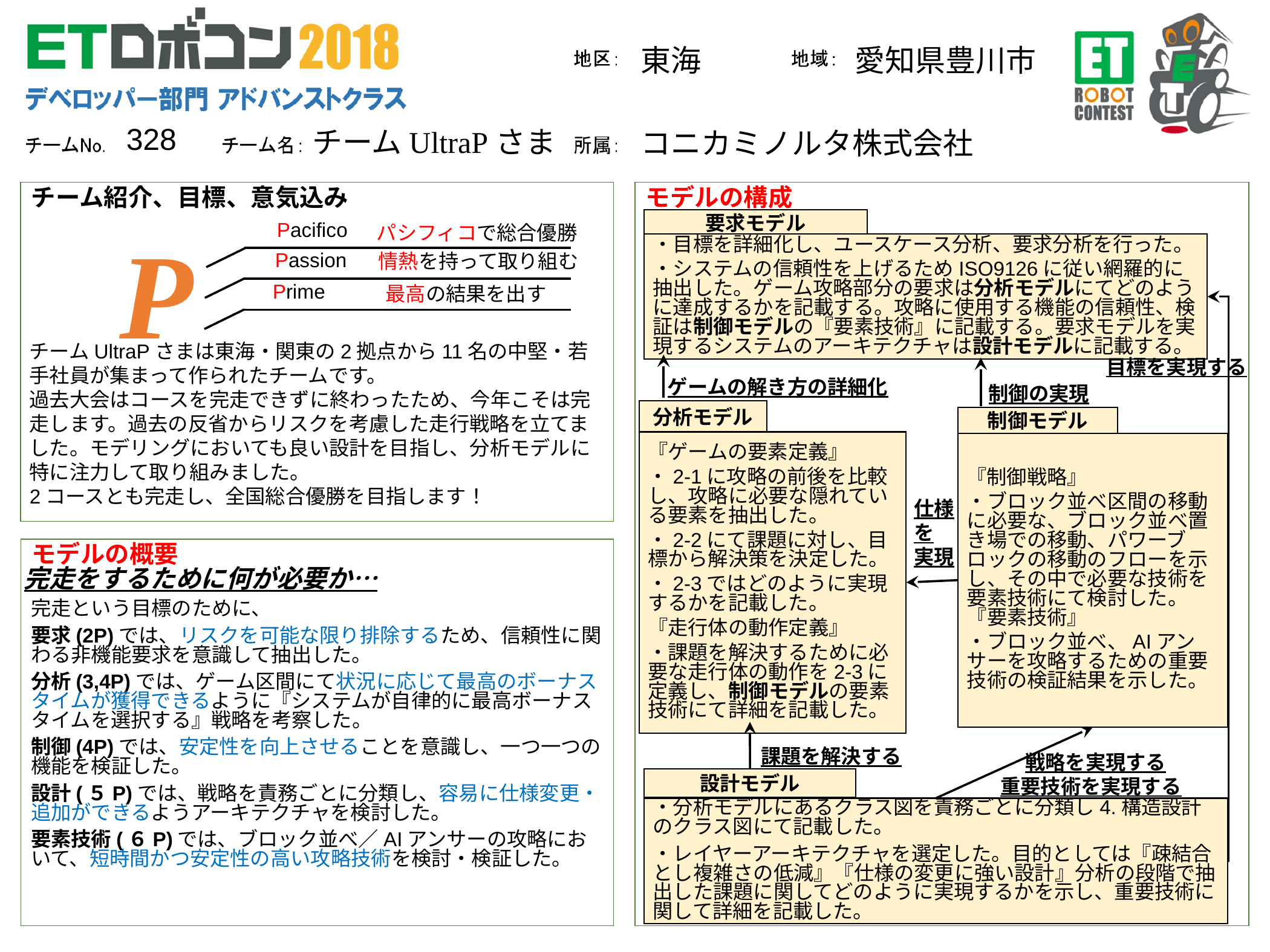

東海
愛知県豊川市
328
コニカミノルタ株式会社
チームUltraPさま
チーム紹介、目標、意気込み
モデルの構成

要求モデル
・目標を詳細化し、ユースケース分析、要求分析を行った。
・システムの信頼性を上げるためISO9126に従い網羅的に抽出した。ゲーム攻略部分の要求は分析モデルにてどのように達成するかを記載する。攻略に使用する機能の信頼性、検証は制御モデルの『要素技術』に記載する。要求モデルを実現するシステムのアーキテクチャは設計モデルに記載する。
Pacifico
P
パシフィコで総合優勝
Passion
情熱を持って取り組む
Prime
最高の結果を出す
チームUltraPさまは東海・関東の2拠点から11名の中堅・若手社員が集まって作られたチームです。
過去大会はコースを完走できずに終わったため、今年こそは完走します。過去の反省からリスクを考慮した走行戦略を立てました。モデリングにおいても良い設計を目指し、分析モデルに特に注力して取り組みました。
2コースとも完走し、全国総合優勝を目指します！

目標を実現する
ゲームの解き方の詳細化
制御の実現
分析モデル
『ゲームの要素定義』
・2-1に攻略の前後を比較し、攻略に必要な隠れている要素を抽出した。
・2-2にて課題に対し、目標から解決策を決定した。
・2-3ではどのように実現するかを記載した。
『走行体の動作定義』
・課題を解決するために必要な走行体の動作を2-3に定義し、制御モデルの要素技術にて詳細を記載した。
制御モデル
『制御戦略』
・ブロック並べ区間の移動に必要な、ブロック並べ置き場での移動、パワーブロックの移動のフローを示し、その中で必要な技術を要素技術にて検討した。
『要素技術』
・ブロック並べ、AIアンサーを攻略するための重要技術の検証結果を示した。
仕様
を
実現
モデルの概要
完走をするために何が必要か…
完走という目標のために、
要求(2P)では、リスクを可能な限り排除するため、信頼性に関わる非機能要求を意識して抽出した。
分析(3,4P)では、ゲーム区間にて状況に応じて最高のボーナスタイムが獲得できるように『システムが自律的に最高ボーナスタイムを選択する』戦略を考察した。
制御(4P)では、安定性を向上させることを意識し、一つ一つの機能を検証した。
設計(５P)では、戦略を責務ごとに分類し、容易に仕様変更・追加ができるようアーキテクチャを検討した。
要素技術(６P)では、ブロック並べ／AIアンサーの攻略において、短時間かつ安定性の高い攻略技術を検討・検証した。

課題を解決する
戦略を実現する
設計モデル
・分析モデルにあるクラス図を責務ごとに分類し4.構造設計のクラス図にて記載した。
・レイヤーアーキテクチャを選定した。目的としては『疎結合とし複雑さの低減』『仕様の変更に強い設計』分析の段階で抽出した課題に関してどのように実現するかを示し、重要技術に関して詳細を記載した。
重要技術を実現する